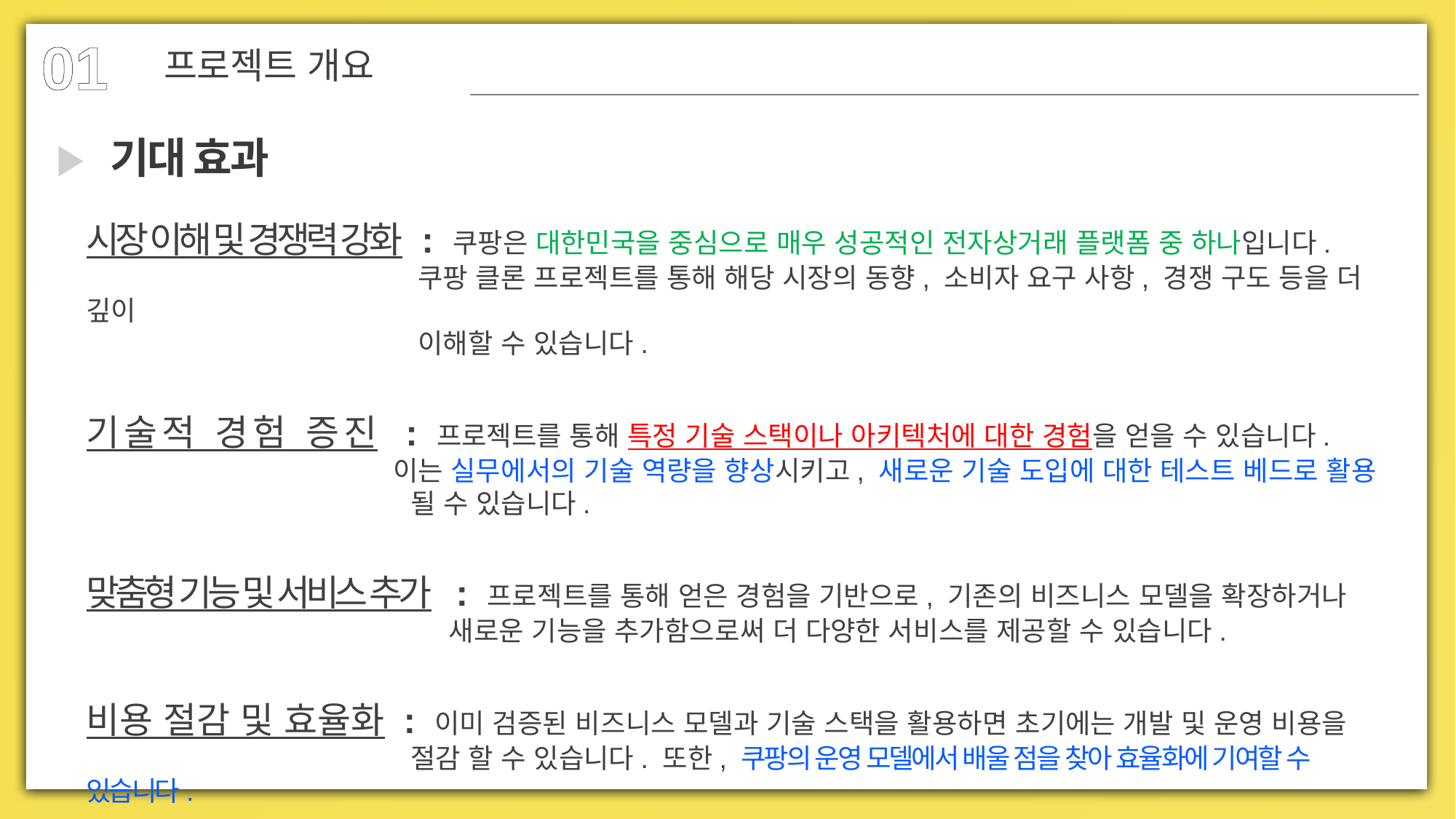

01

프로젝트 개요
▶
기대 효과
시장 이해 및 경쟁력 강화 : 쿠팡은 대한민국을 중심으로 매우 성공적인 전자상거래 플랫폼 중 하나입니다.
		              쿠팡 클론 프로젝트를 통해 해당 시장의 동향, 소비자 요구 사항, 경쟁 구도 등을 더 깊이
		              이해할 수 있습니다.

기술적 경험 증진 : 프로젝트를 통해 특정 기술 스택이나 아키텍처에 대한 경험을 얻을 수 있습니다.
  	                         이는 실무에서의 기술 역량을 향상시키고, 새로운 기술 도입에 대한 테스트 베드로 활용
		             될 수 있습니다.

맞춤형 기능 및 서비스 추가  : 프로젝트를 통해 얻은 경험을 기반으로, 기존의 비즈니스 모델을 확장하거나
		                  새로운 기능을 추가함으로써 더 다양한 서비스를 제공할 수 있습니다.

비용 절감 및 효율화 : 이미 검증된 비즈니스 모델과 기술 스택을 활용하면 초기에는 개발 및 운영 비용을
		             절감 할 수 있습니다. 또한, 쿠팡의 운영 모델에서 배울 점을 찾아 효율화에 기여할 수 있습니다.